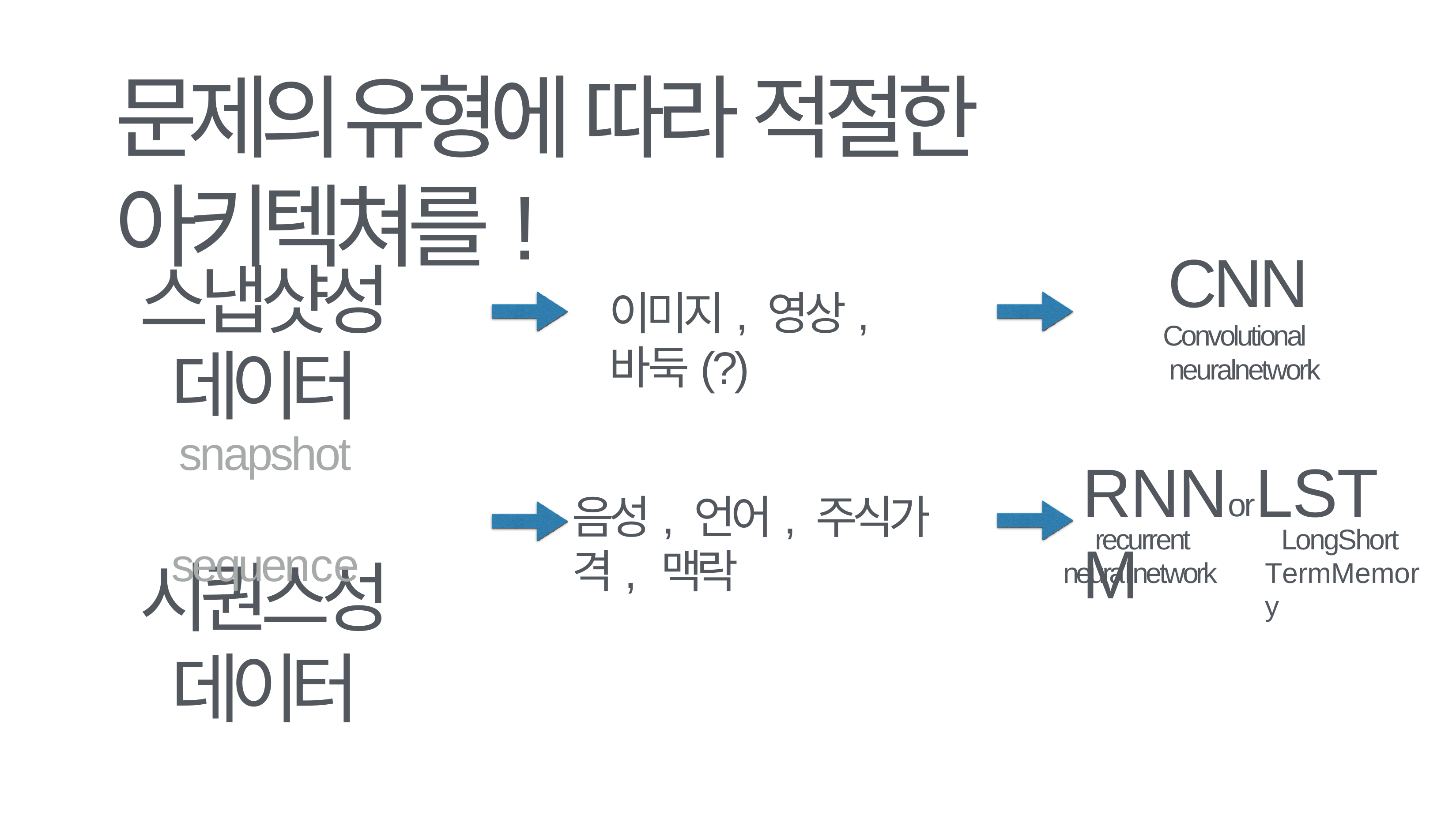

# 문제의 유형에 따라 적절한 아키텍쳐를!
CNN
Convolutional
neuralnetwork
스냅샷성 데이터
snapshot

시퀀스성 데이터
이미지, 영상, 바둑(?)

RNNorLSTM
음성, 언어, 주식가격, 맥락

recurrent  neuralnetwork
LongShort  TermMemory
sequence